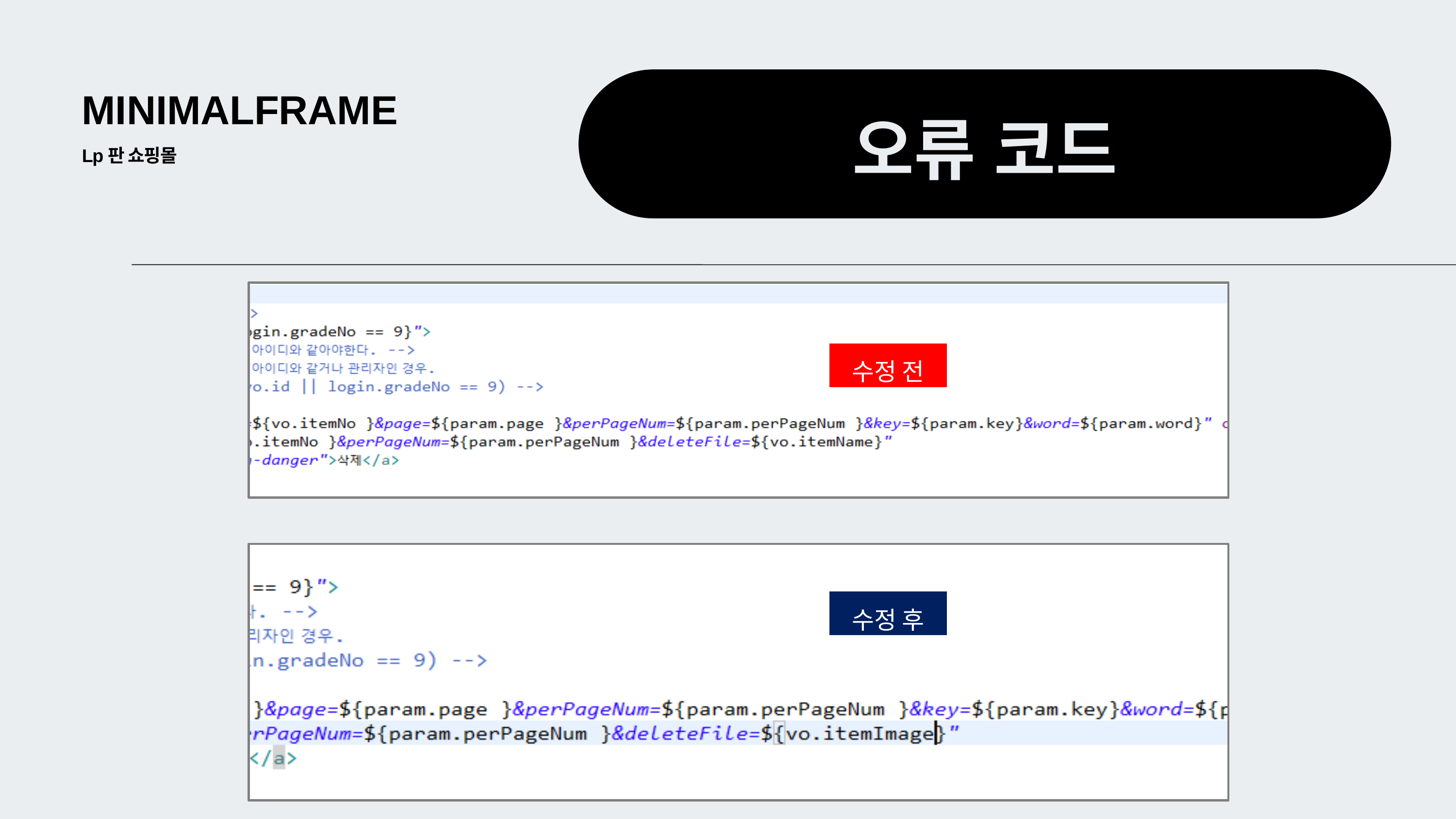

MINIMALFRAME
오류 코드
Lp판 쇼핑몰

수정 전

수정 후